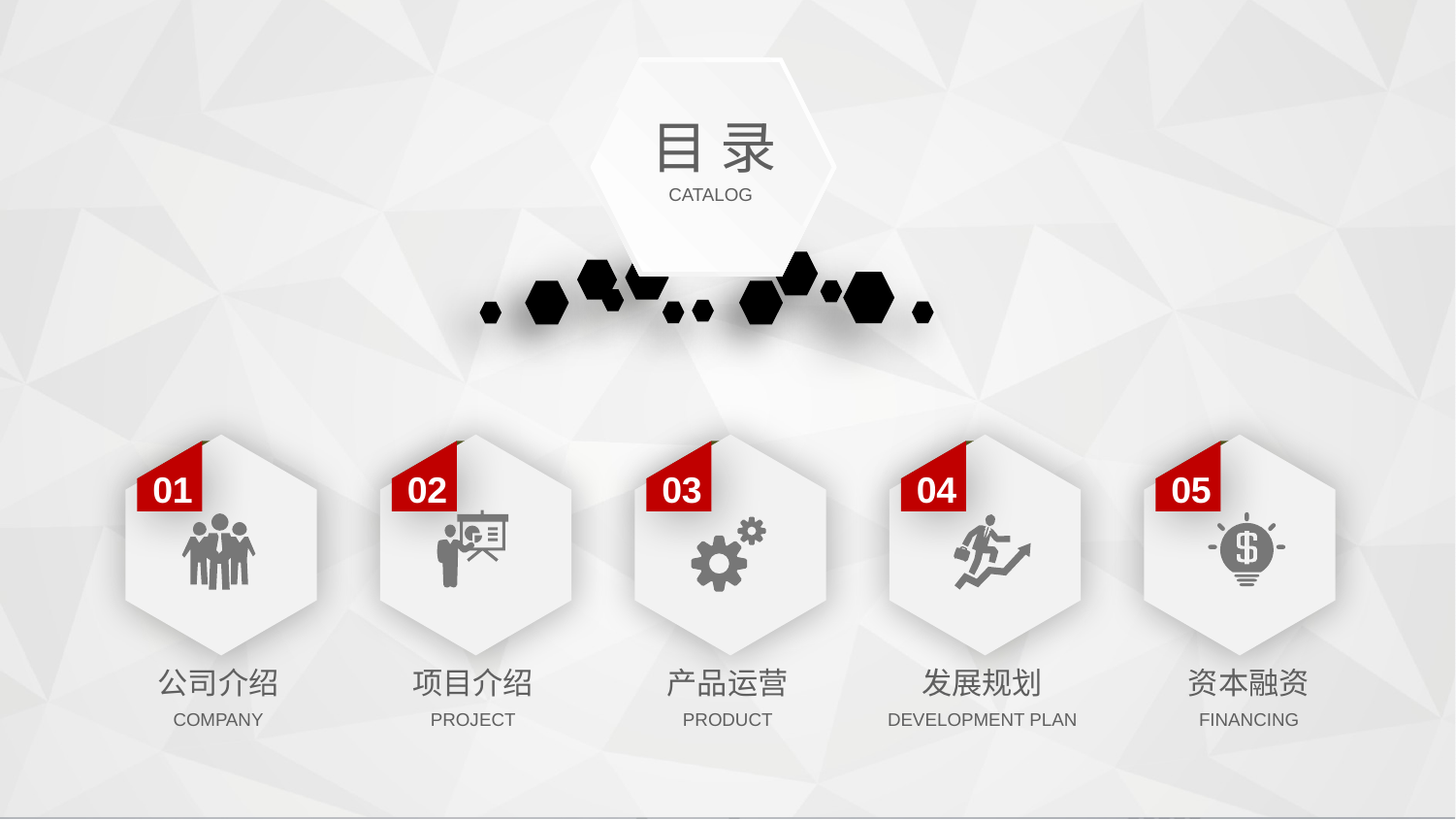

目 录
CATALOG

01

02

03

04

05

公司介绍
项目介绍
产品运营
发展规划
资本融资
COMPANY
PROJECT
PRODUCT
DEVELOPMENT PLAN
FINANCING